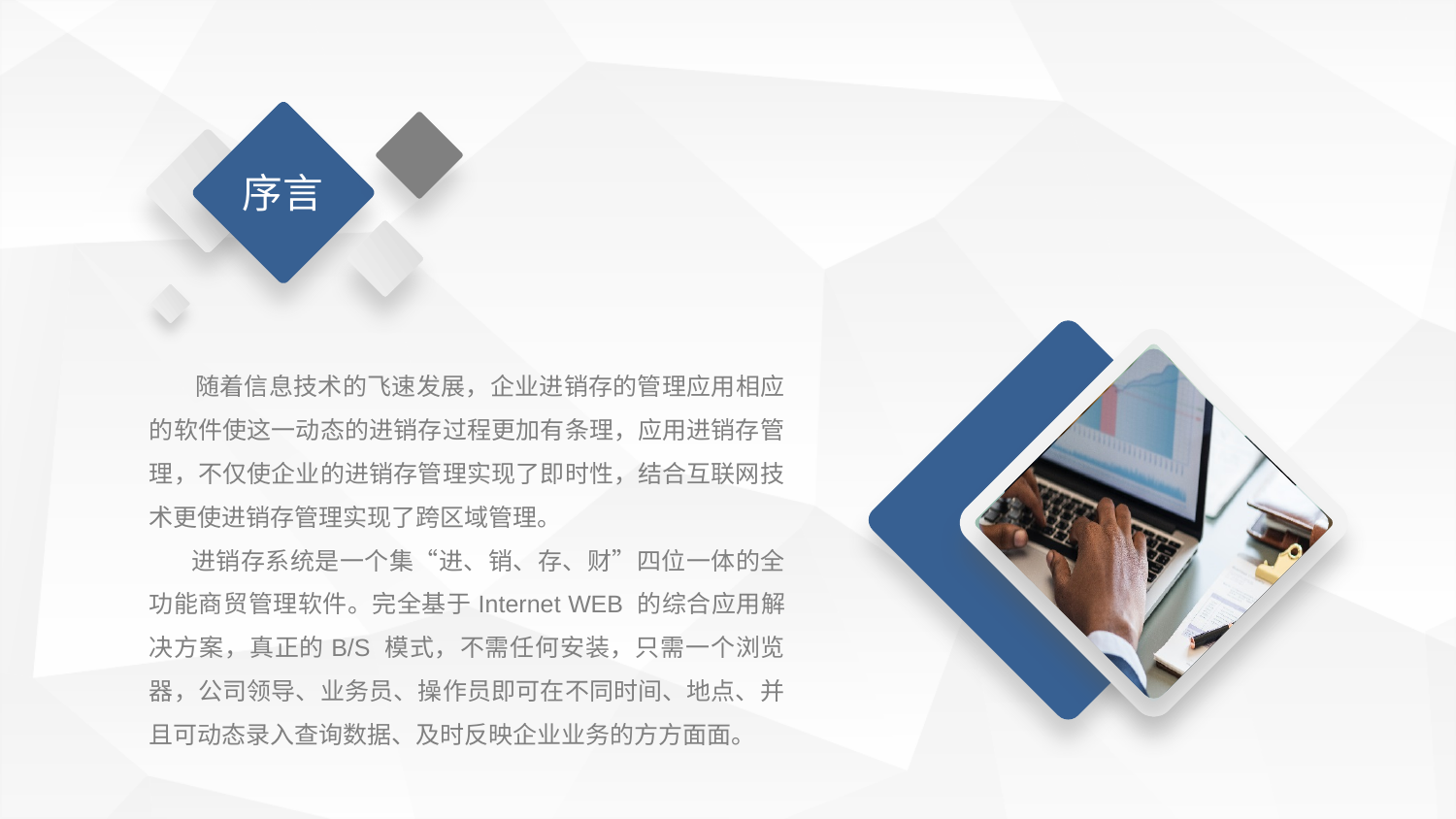

序言

       随着信息技术的飞速发展，企业进销存的管理应用相应的软件使这一动态的进销存过程更加有条理，应用进销存管理，不仅使企业的进销存管理实现了即时性，结合互联网技术更使进销存管理实现了跨区域管理。
      进销存系统是一个集“进、销、存、财”四位一体的全功能商贸管理软件。完全基于Internet WEB 的综合应用解决方案，真正的B/S 模式，不需任何安装，只需一个浏览器，公司领导、业务员、操作员即可在不同时间、地点、并且可动态录入查询数据、及时反映企业业务的方方面面。